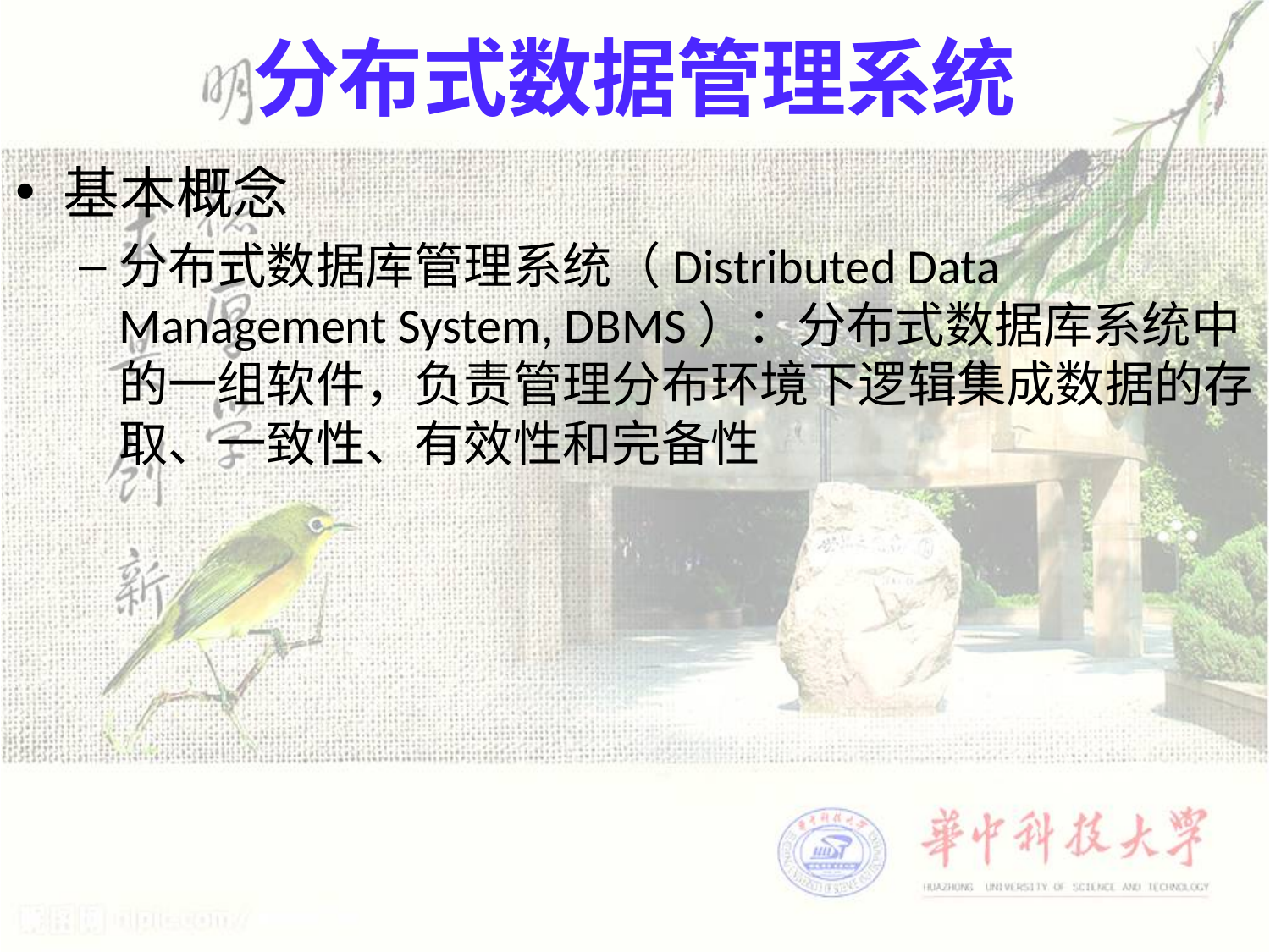

# 分布式数据管理系统
基本概念
分布式数据库管理系统（Distributed Data Management System, DBMS）：分布式数据库系统中的一组软件，负责管理分布环境下逻辑集成数据的存取、一致性、有效性和完备性